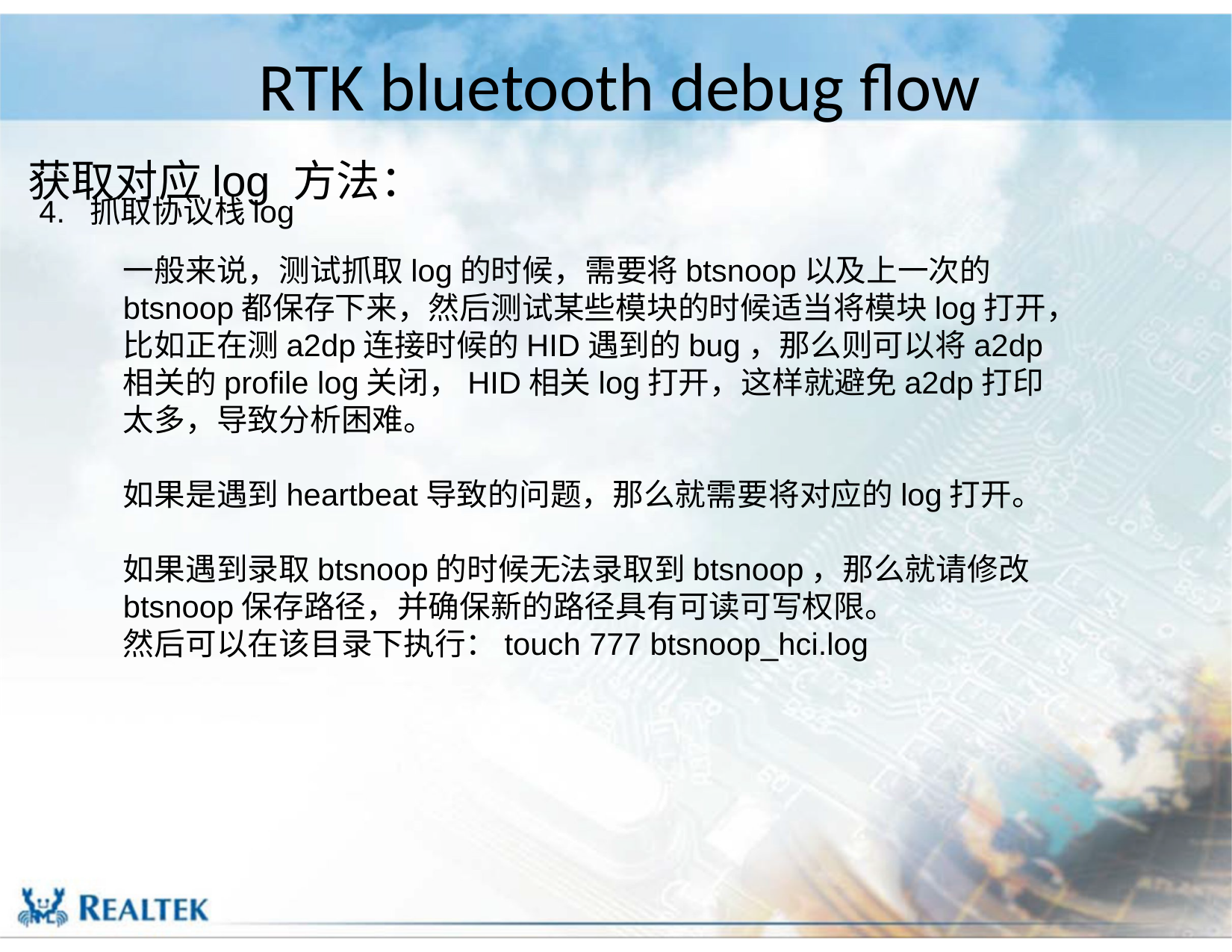

# RTK bluetooth debug flow
获取对应log 方法：

4.  抓取协议栈log

一般来说，测试抓取log的时候，需要将btsnoop以及上一次的btsnoop都保存下来，然后测试某些模块的时候适当将模块log打开，比如正在测a2dp连接时候的HID遇到的bug，那么则可以将a2dp相关的profile log关闭，HID相关log打开，这样就避免a2dp打印太多，导致分析困难。

如果是遇到heartbeat导致的问题，那么就需要将对应的log打开。

如果遇到录取btsnoop的时候无法录取到btsnoop，那么就请修改btsnoop保存路径，并确保新的路径具有可读可写权限。
然后可以在该目录下执行：touch 777 btsnoop_hci.log